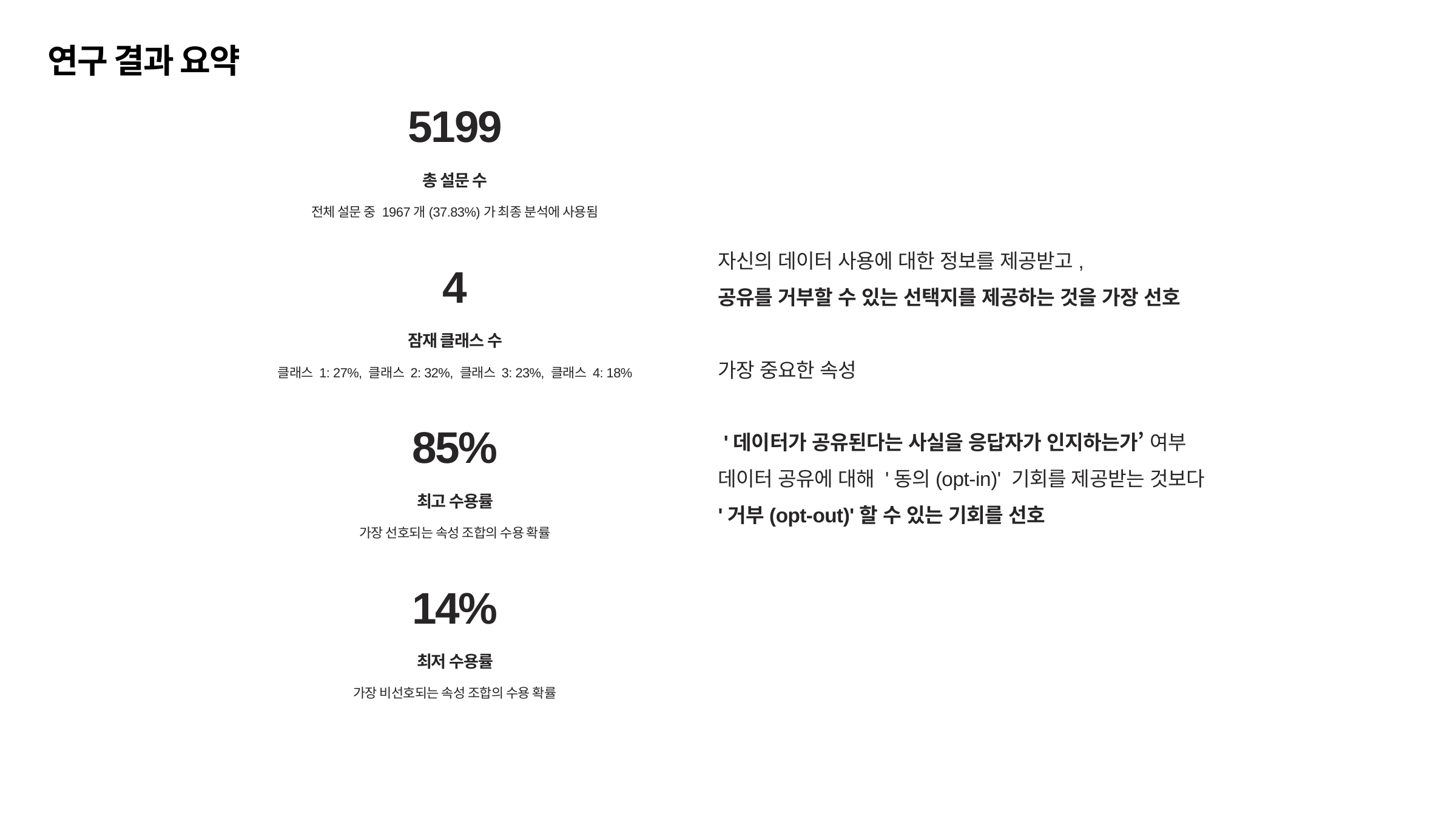

연구 결과 요약
5199
총 설문 수
전체 설문 중 1967개(37.83%)가 최종 분석에 사용됨
자신의 데이터 사용에 대한 정보를 제공받고,
공유를 거부할 수 있는 선택지를 제공하는 것을 가장 선호
가장 중요한 속성

 '데이터가 공유된다는 사실을 응답자가 인지하는가’ 여부
데이터 공유에 대해 '동의(opt-in)' 기회를 제공받는 것보다
'거부(opt-out)'할 수 있는 기회를 선호
4
잠재 클래스 수
클래스 1: 27%, 클래스 2: 32%, 클래스 3: 23%, 클래스 4: 18%
85%
최고 수용률
가장 선호되는 속성 조합의 수용 확률
14%
최저 수용률
가장 비선호되는 속성 조합의 수용 확률